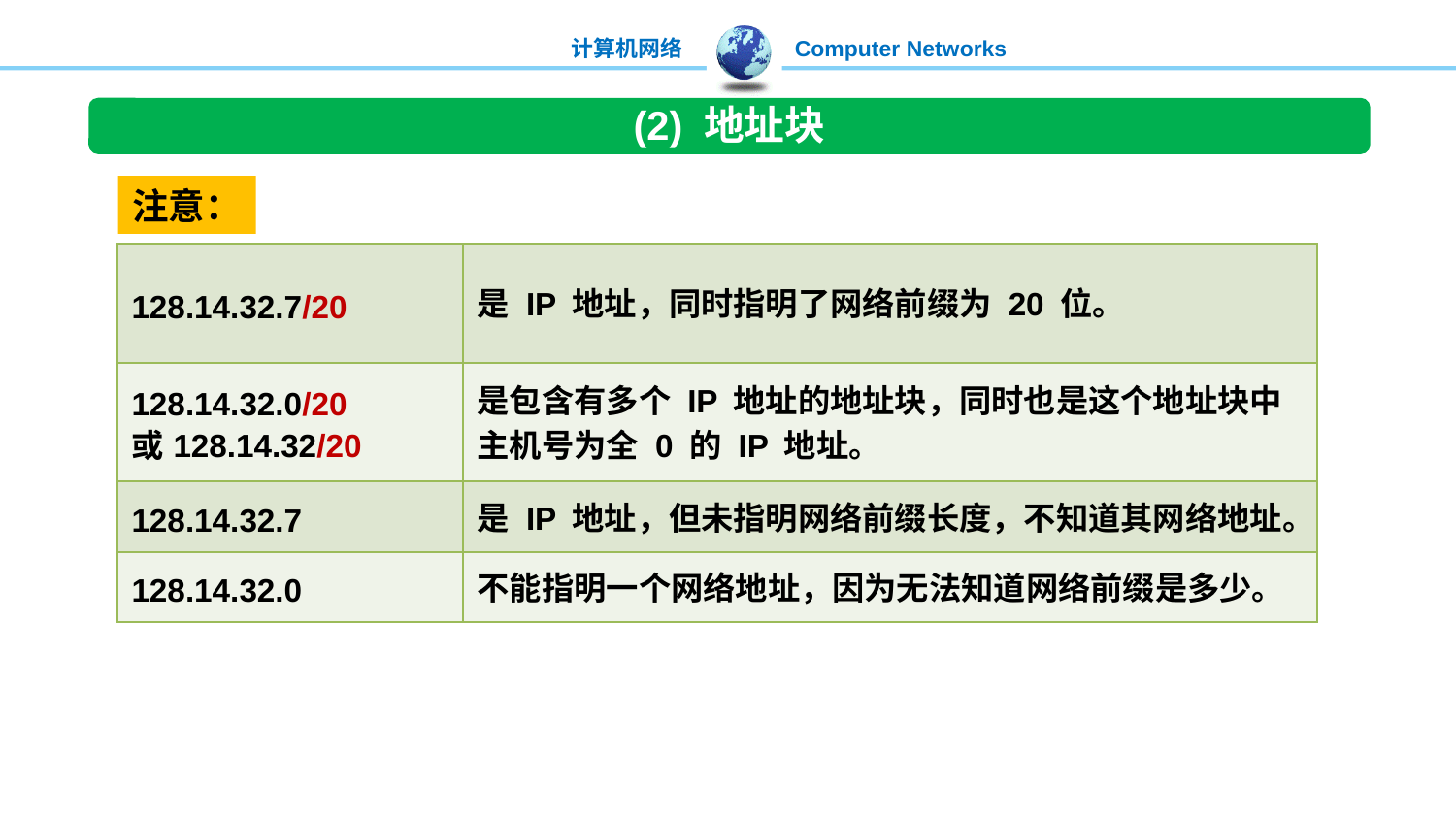

(2) 地址块

注意：
| 128.14.32.7/20 | 是 IP 地址，同时指明了网络前缀为 20 位。 |
| --- | --- |
| 128.14.32.0/20 或128.14.32/20 | 是包含有多个 IP 地址的地址块，同时也是这个地址块中主机号为全 0 的 IP 地址。 |
| 128.14.32.7 | 是 IP 地址，但未指明网络前缀长度，不知道其网络地址。 |
| 128.14.32.0 | 不能指明一个网络地址，因为无法知道网络前缀是多少。 |